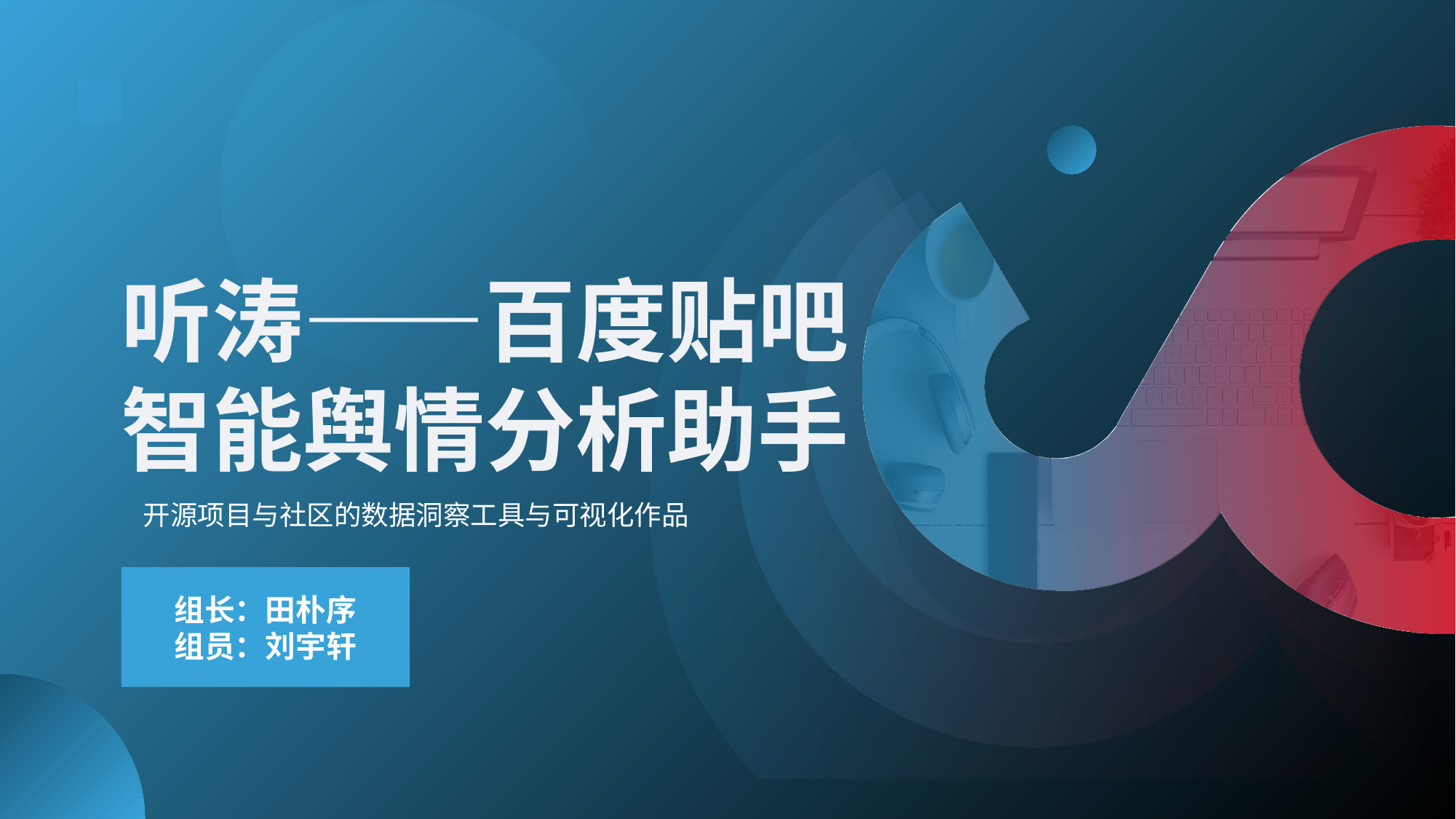

听涛——百度贴吧智能舆情分析助手
开源项目与社区的数据洞察工具与可视化作品
组长：田朴序
组员：刘宇轩